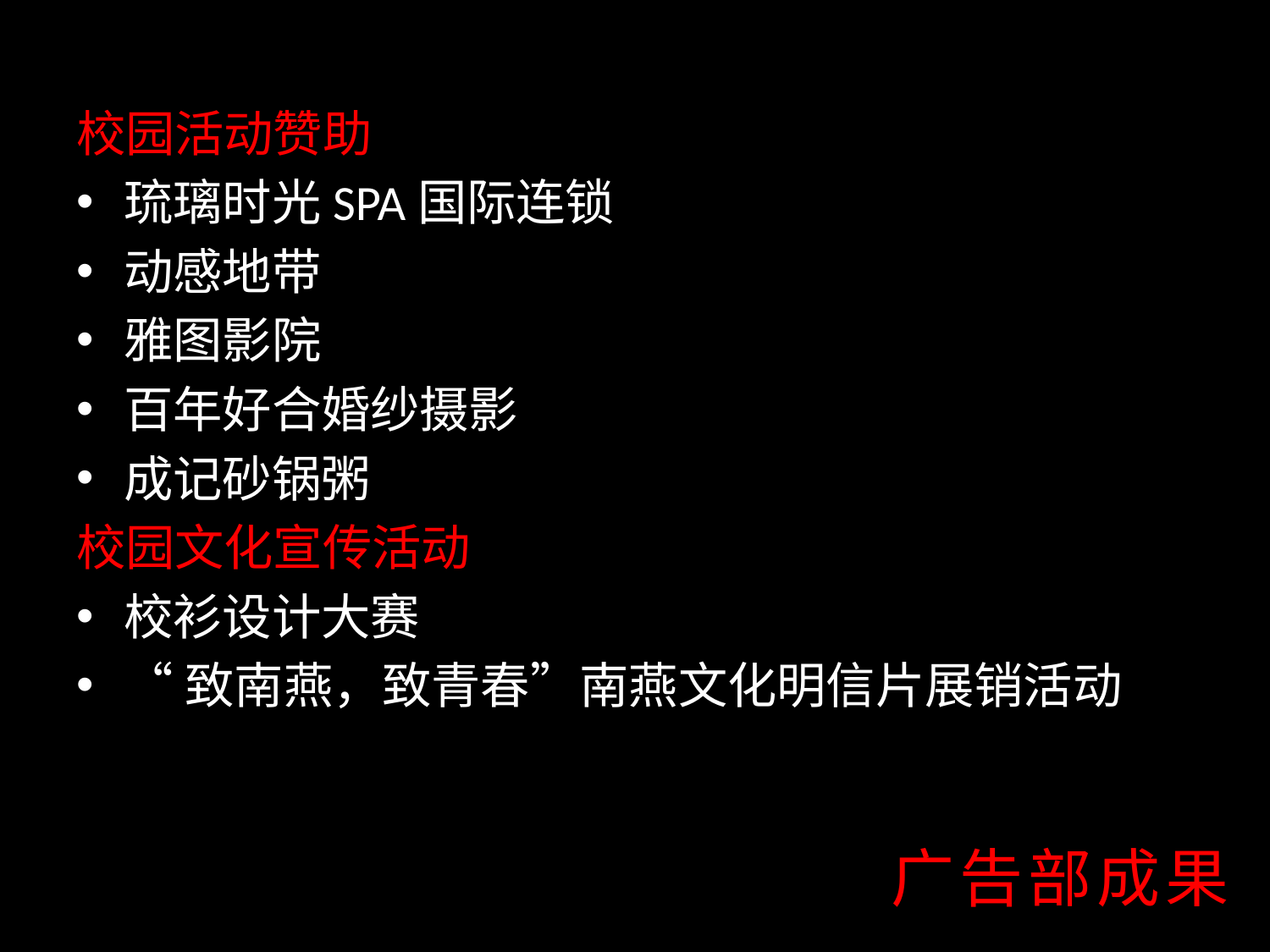

校园活动赞助
琉璃时光SPA国际连锁
动感地带
雅图影院
百年好合婚纱摄影
成记砂锅粥
校园文化宣传活动
校衫设计大赛
“致南燕，致青春”南燕文化明信片展销活动

广告部成果